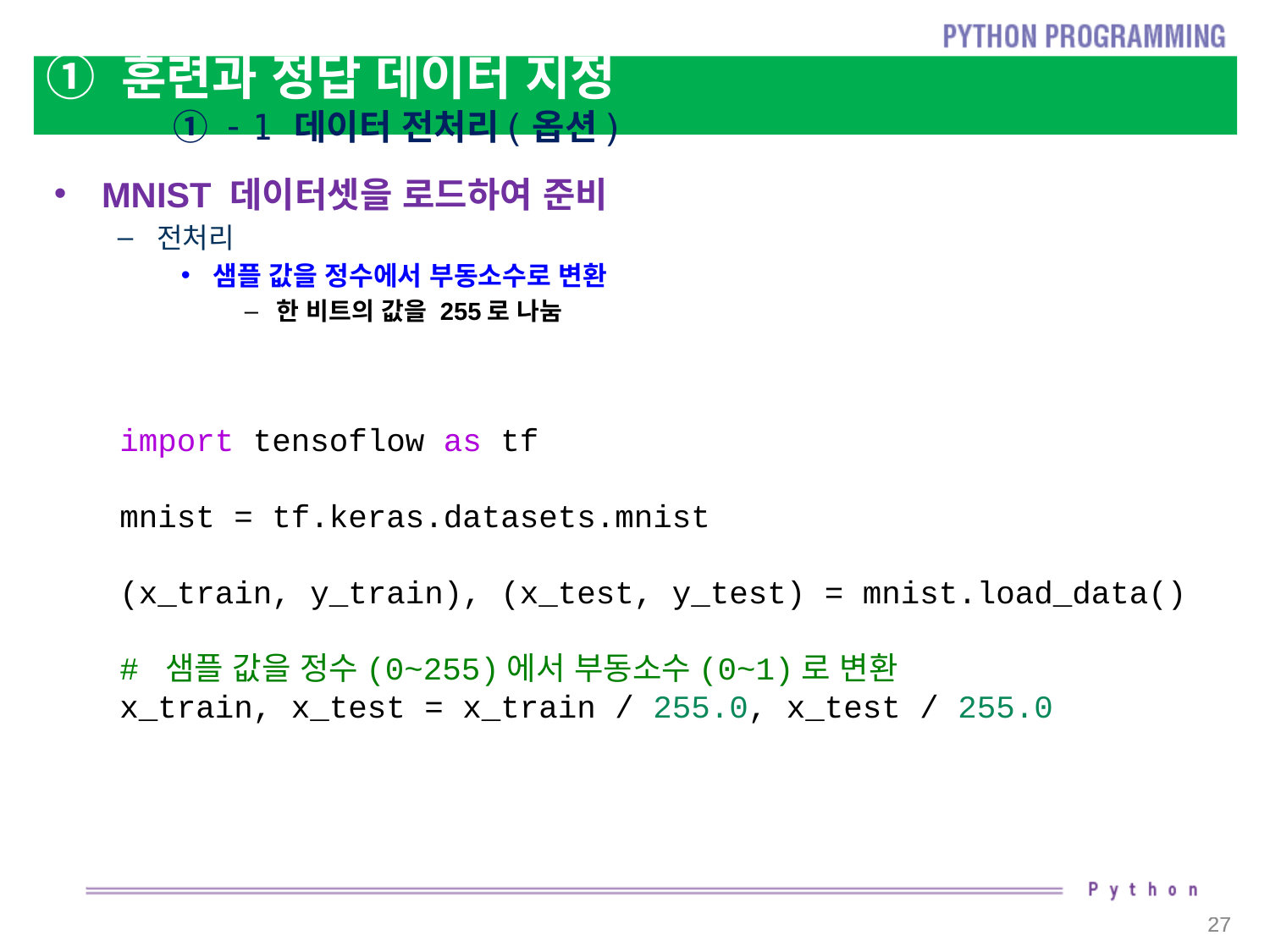

# ① 훈련과 정답 데이터 지정 ① - 1 데이터 전처리(옵션)
MNIST 데이터셋을 로드하여 준비
전처리
샘플 값을 정수에서 부동소수로 변환
한 비트의 값을 255로 나눔
import tensoflow as tf
mnist = tf.keras.datasets.mnist
(x_train, y_train), (x_test, y_test) = mnist.load_data()
# 샘플 값을 정수(0~255)에서 부동소수(0~1)로 변환
x_train, x_test = x_train / 255.0, x_test / 255.0
27